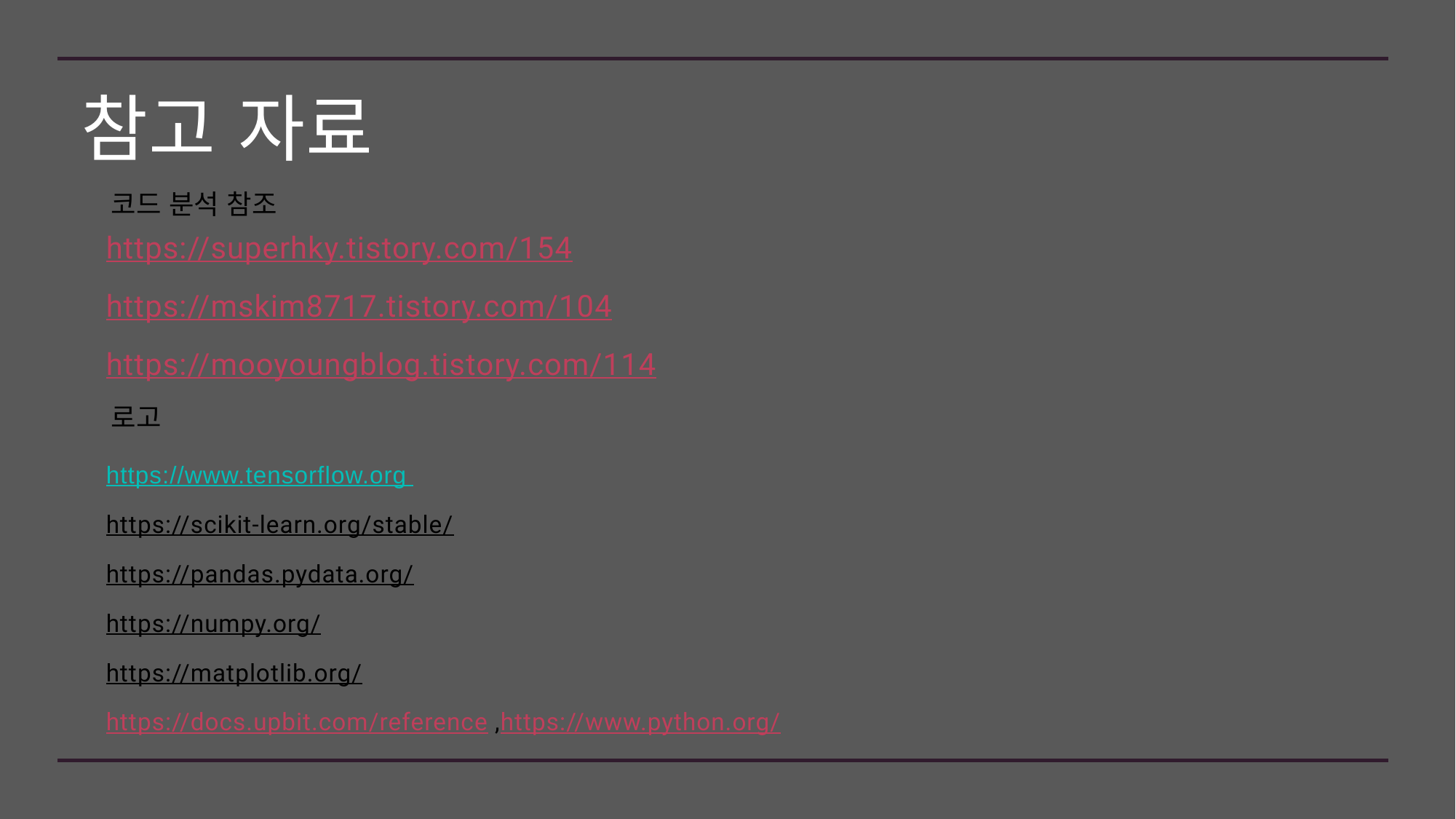

# 참고 자료

https://superhky.tistory.com/154
https://mskim8717.tistory.com/104
https://mooyoungblog.tistory.com/114

https://www.tensorflow.org
https://scikit-learn.org/stable/
https://pandas.pydata.org/
https://numpy.org/
https://matplotlib.org/
https://docs.upbit.com/reference ,https://www.python.org/

코드 분석 참조
로고